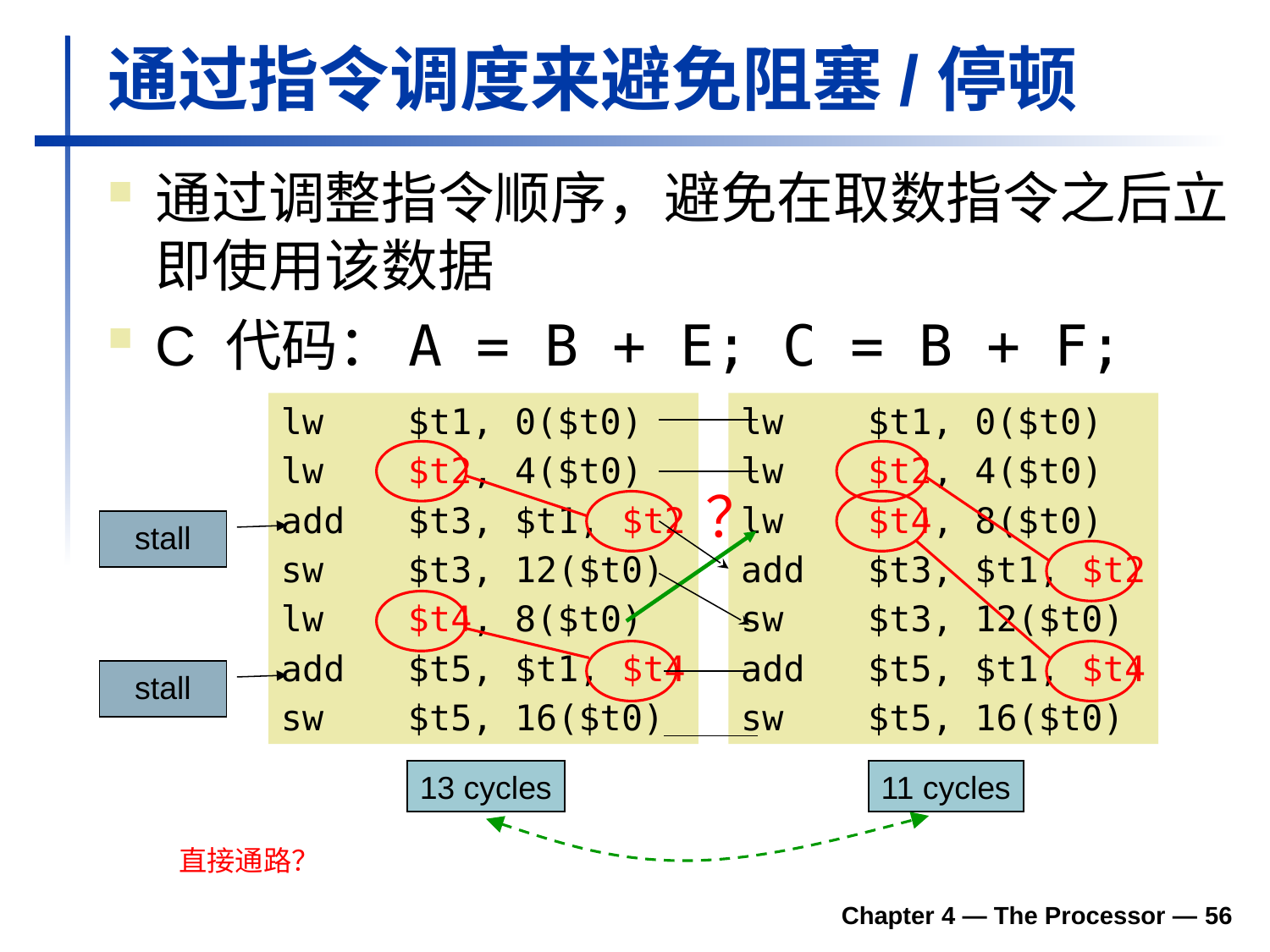

# 通过指令调度来避免阻塞/停顿
通过调整指令顺序，避免在取数指令之后立即使用该数据
C 代码：A = B + E; C = B + F;
lw	$t1, 0($t0)
lw	$t2, 4($t0)
add	$t3, $t1, $t2
sw	$t3, 12($t0)
lw	$t4, 8($t0)
add	$t5, $t1, $t4
sw	$t5, 16($t0)
lw	$t1, 0($t0)
lw	$t2, 4($t0)
lw	$t4, 8($t0)
add	$t3, $t1, $t2
sw	$t3, 12($t0)
add	$t5, $t1, $t4
sw	$t5, 16($t0)

？

stall

stall
13 cycles
11 cycles

直接通路？
Chapter 4 — The Processor — 56